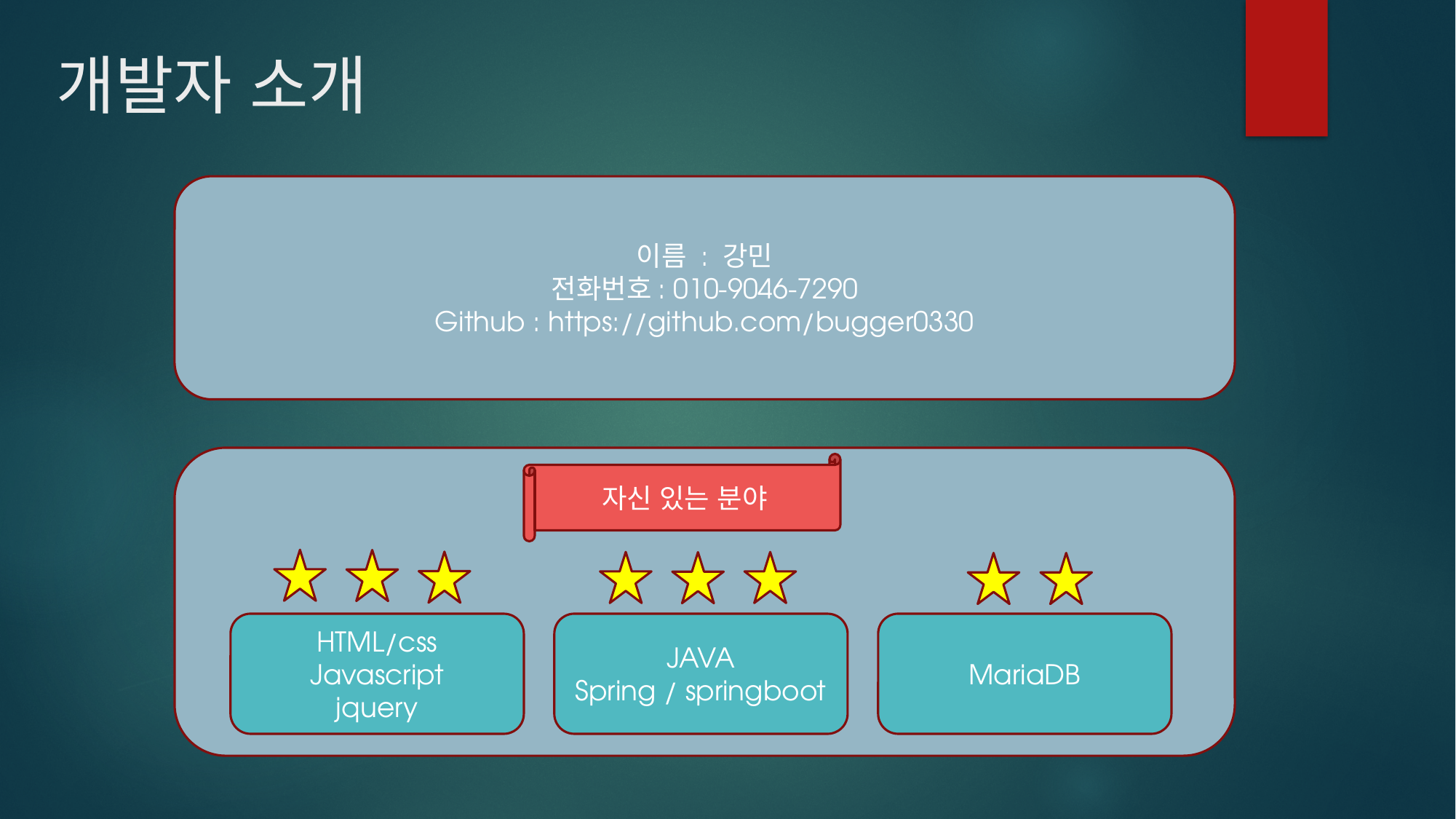

# 개발자 소개
이름 : 강민
전화번호: 010-9046-7290
Github : https://github.com/bugger0330

자신 있는 분야

HTML/css
Javascript
jquery
JAVA
Spring / springboot
MariaDB